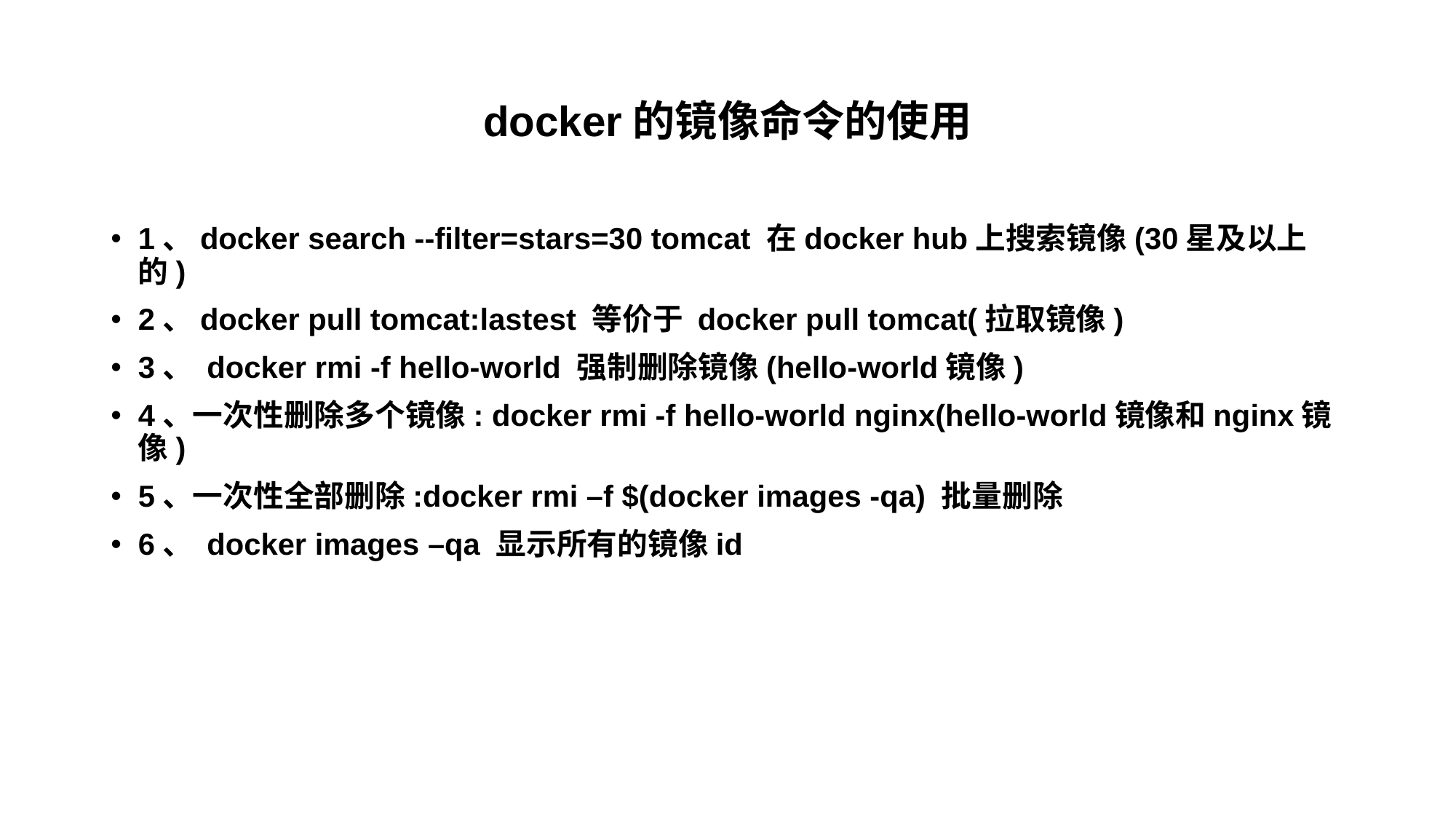

# docker的镜像命令的使用
1、docker search --filter=stars=30 tomcat 在docker hub上搜索镜像(30星及以上的)
2、docker pull tomcat:lastest 等价于 docker pull tomcat(拉取镜像)
3、 docker rmi -f hello-world 强制删除镜像(hello-world镜像)
4、一次性删除多个镜像: docker rmi -f hello-world nginx(hello-world镜像和nginx镜像)
5、一次性全部删除:docker rmi –f $(docker images -qa) 批量删除
6、 docker images –qa 显示所有的镜像id